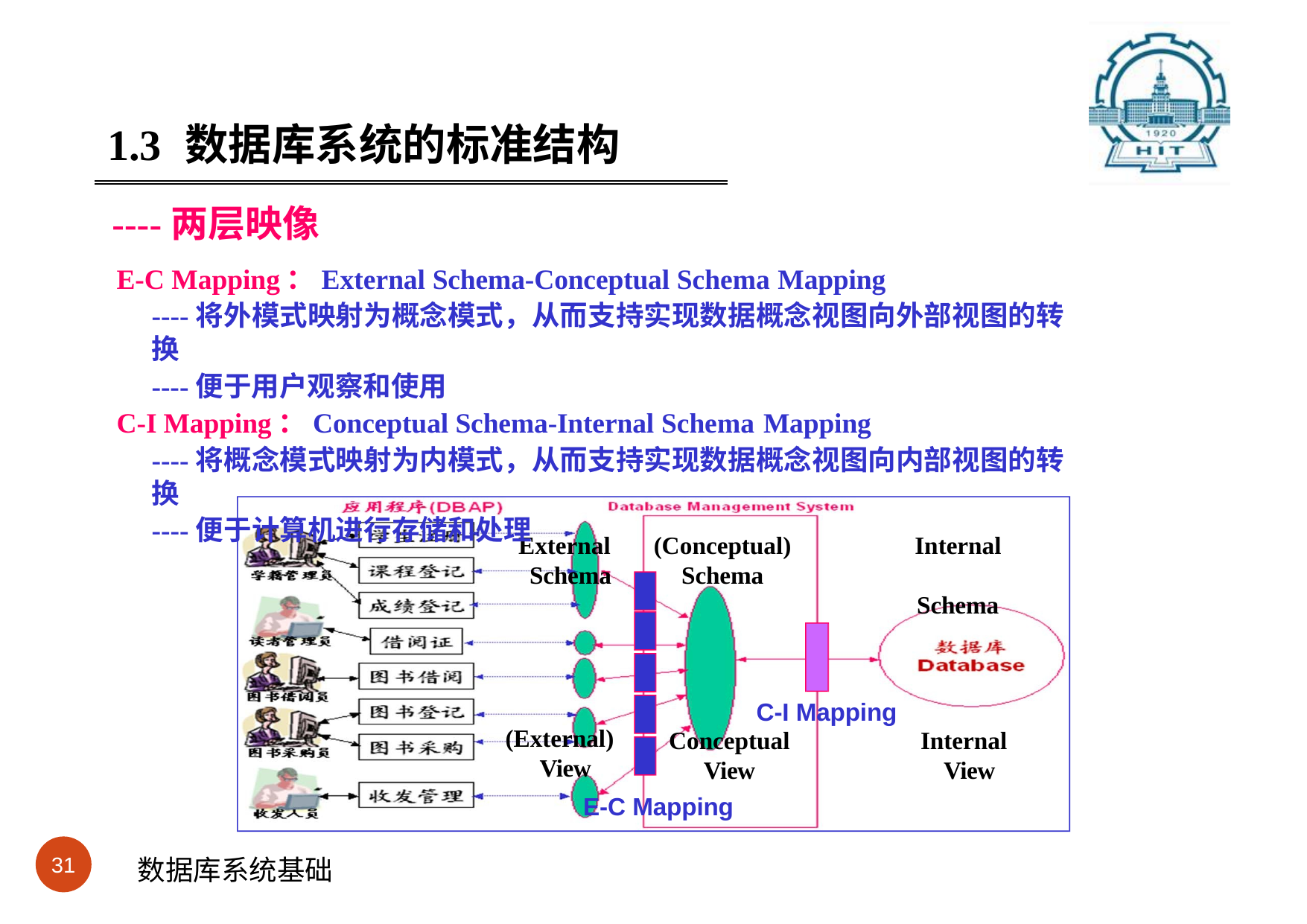

#
1.3	数据库系统的标准结构
----两层映像
E-C Mapping：External Schema-Conceptual Schema Mapping
----将外模式映射为概念模式，从而支持实现数据概念视图向外部视图的转换
----便于用户观察和使用
C-I Mapping：Conceptual Schema-Internal Schema Mapping
----将概念模式映射为内模式，从而支持实现数据概念视图向内部视图的转换
----便于计算机进行存储和处理

External  Schema
(Conceptual)
Internal  Schema
Schema

C-I Mapping
Conceptual
View
(External)  View
Internal  View

E-C Mapping